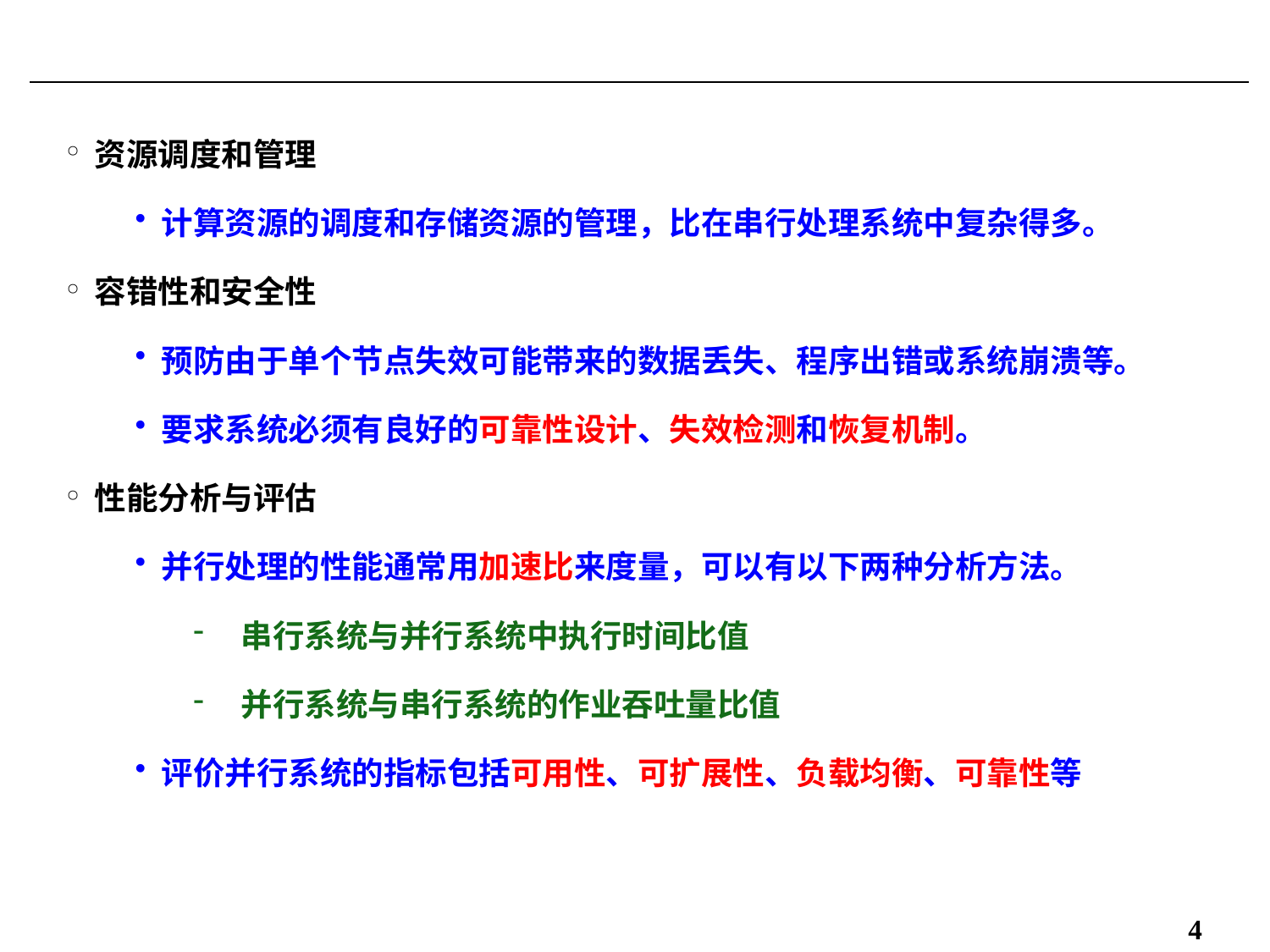

资源调度和管理
计算资源的调度和存储资源的管理，比在串行处理系统中复杂得多。
容错性和安全性
预防由于单个节点失效可能带来的数据丢失、程序出错或系统崩溃等。
要求系统必须有良好的可靠性设计、失效检测和恢复机制。
性能分析与评估
并行处理的性能通常用加速比来度量，可以有以下两种分析方法。
串行系统与并行系统中执行时间比值
并行系统与串行系统的作业吞吐量比值
评价并行系统的指标包括可用性、可扩展性、负载均衡、可靠性等